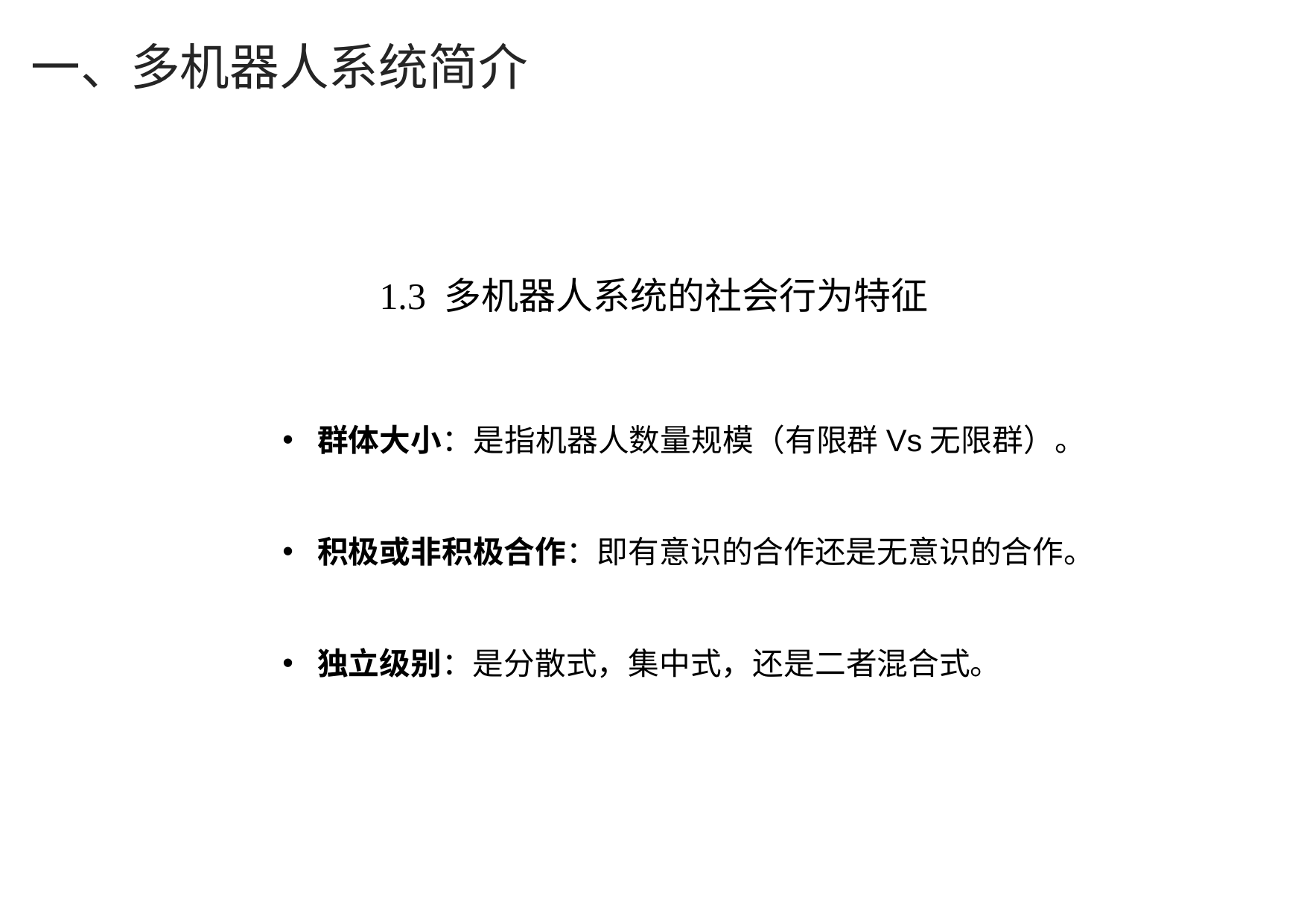

一、多机器人系统简介
1.3 多机器人系统的社会行为特征
群体大小：是指机器人数量规模（有限群Vs无限群）。

积极或非积极合作：即有意识的合作还是无意识的合作。

独立级别：是分散式，集中式，还是二者混合式。